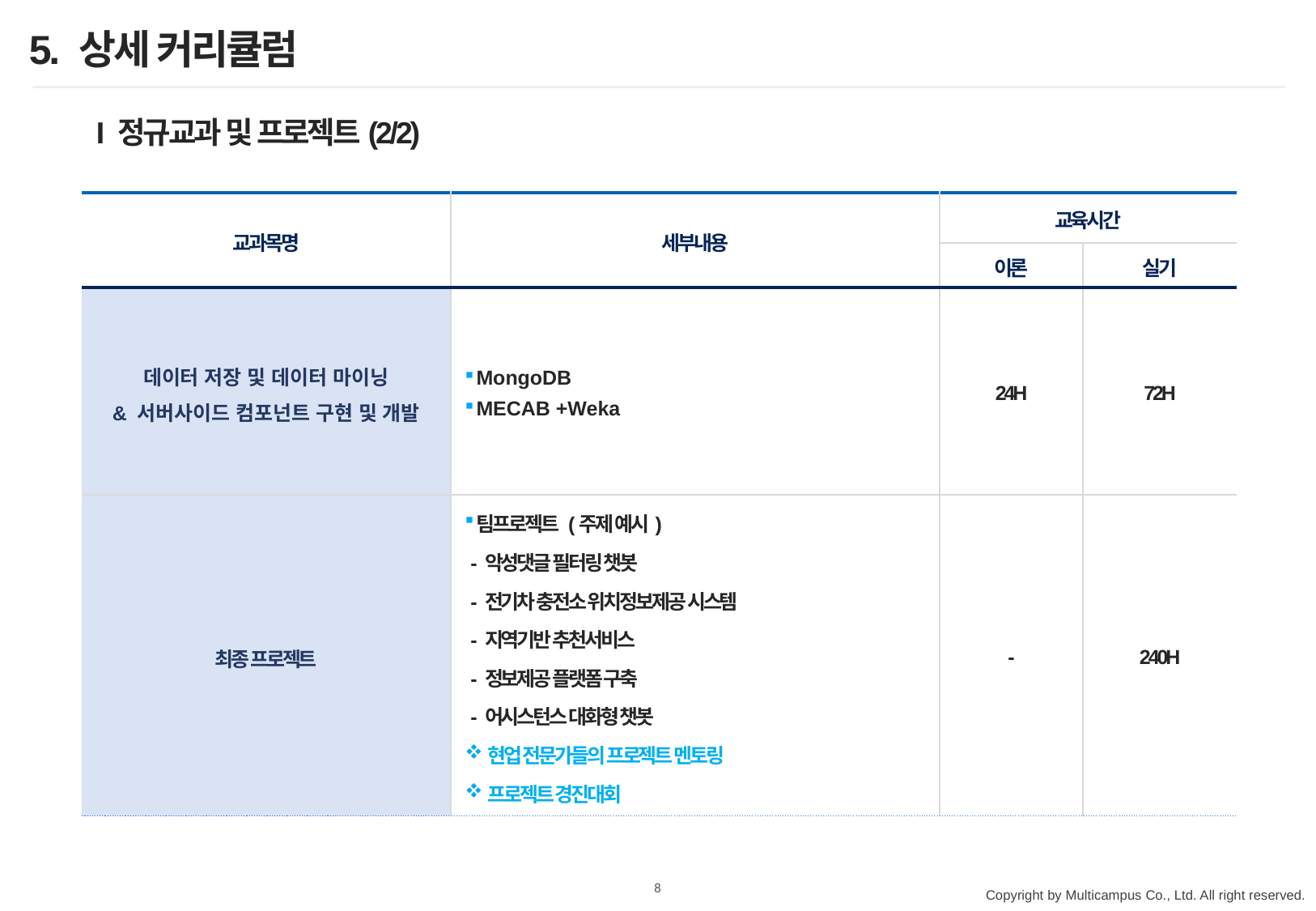

# 5. 상세 커리큘럼
I 정규교과 및 프로젝트(2/2)
| 교과목명 | 세부내용 | 교육시간 |  |
| --- | --- | --- | --- |
|  |  | 이론 | 실기 |
| 데이터 저장 및 데이터 마이닝 & 서버사이드 컴포넌트 구현 및 개발 | MongoDB MECAB +Weka | 24H | 72H |
| 최종 프로젝트 | 팀프로젝트 (주제 예시) - 악성댓글 필터링 챗봇 - 전기차 충전소 위치정보제공 시스템 - 지역기반 추천서비스 - 정보제공 플랫폼 구축 - 어시스턴스 대화형 챗봇 현업 전문가들의 프로젝트 멘토링 프로젝트 경진대회 | - | 240H |